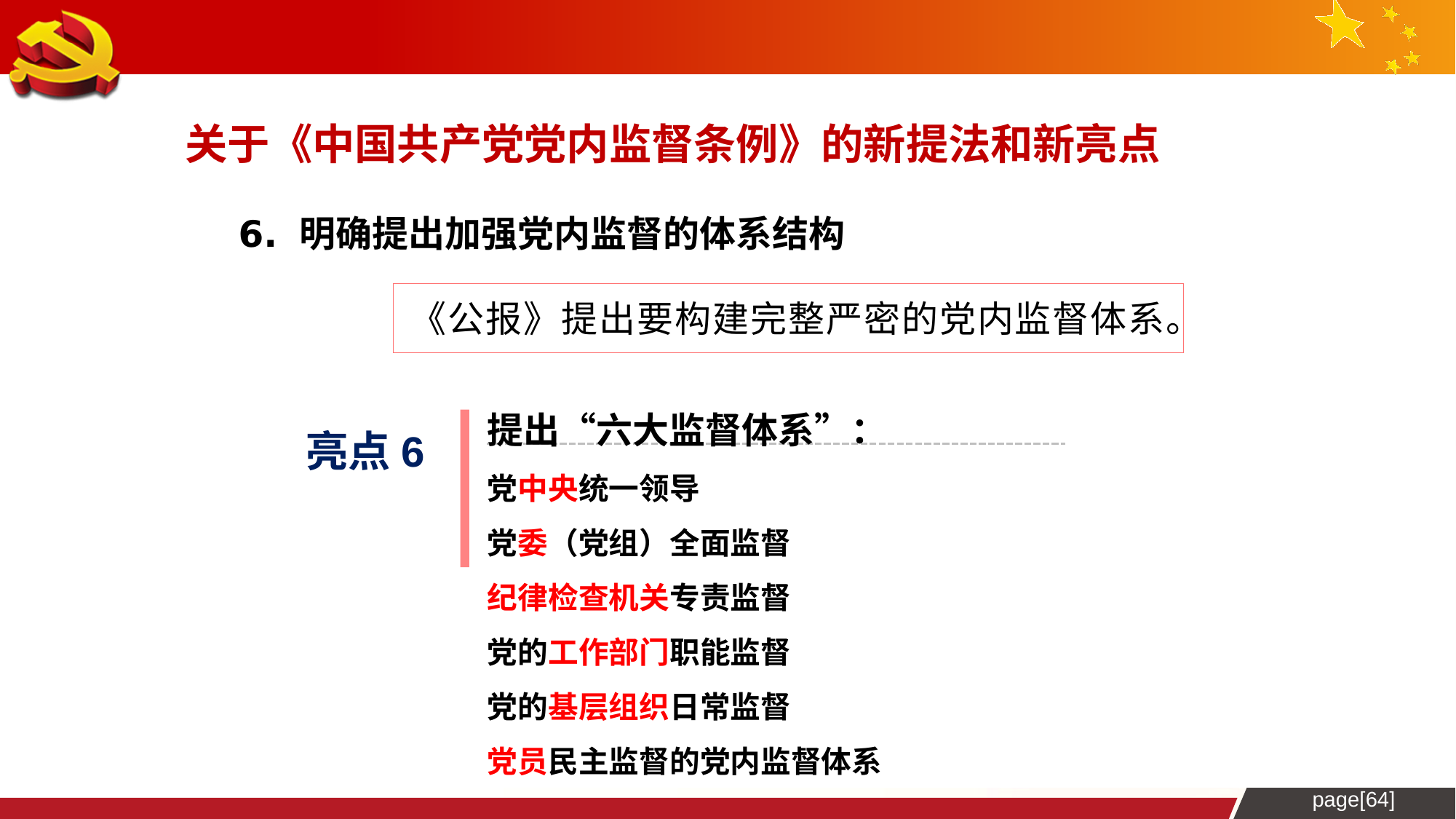

关于《中国共产党党内监督条例》的新提法和新亮点
6. 明确提出加强党内监督的体系结构
《公报》提出要构建完整严密的党内监督体系。
提出“六大监督体系”：
党中央统一领导
党委（党组）全面监督
纪律检查机关专责监督
党的工作部门职能监督
党的基层组织日常监督
党员民主监督的党内监督体系

亮点6